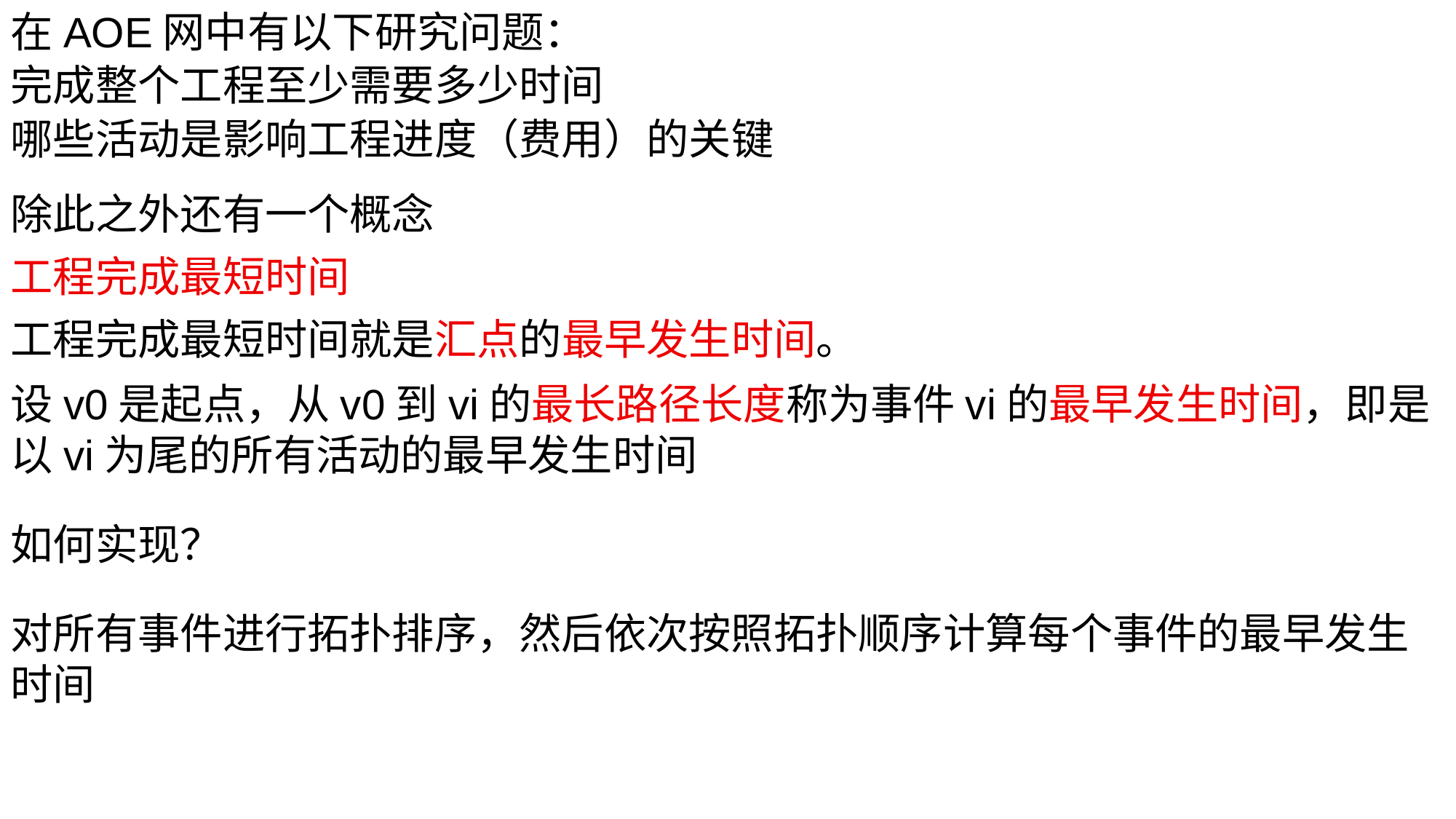

在AOE网中有以下研究问题：
完成整个工程至少需要多少时间
哪些活动是影响工程进度（费用）的关键
除此之外还有一个概念
工程完成最短时间
工程完成最短时间就是汇点的最早发生时间。
设v0是起点，从v0到vi的最长路径长度称为事件vi的最早发生时间，即是以vi为尾的所有活动的最早发生时间
如何实现？
对所有事件进行拓扑排序，然后依次按照拓扑顺序计算每个事件的最早发生时间